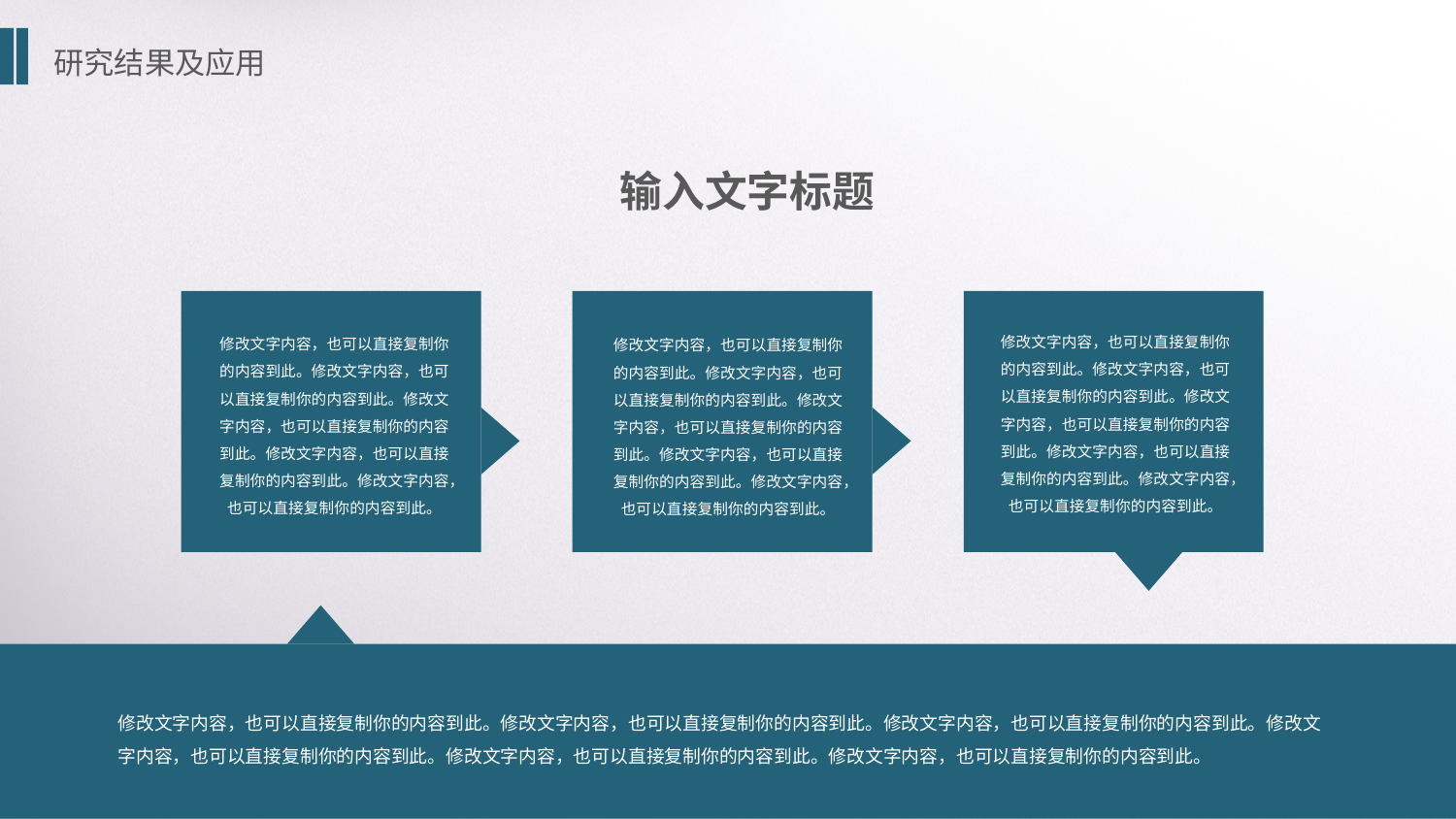

研究结果及应用
输入文字标题

修改文字内容，也可以直接复制你的内容到此。修改文字内容，也可以直接复制你的内容到此。修改文字内容，也可以直接复制你的内容到此。修改文字内容，也可以直接复制你的内容到此。修改文字内容，也可以直接复制你的内容到此。
修改文字内容，也可以直接复制你的内容到此。修改文字内容，也可以直接复制你的内容到此。修改文字内容，也可以直接复制你的内容到此。修改文字内容，也可以直接复制你的内容到此。修改文字内容，也可以直接复制你的内容到此。
修改文字内容，也可以直接复制你的内容到此。修改文字内容，也可以直接复制你的内容到此。修改文字内容，也可以直接复制你的内容到此。修改文字内容，也可以直接复制你的内容到此。修改文字内容，也可以直接复制你的内容到此。

修改文字内容，也可以直接复制你的内容到此。修改文字内容，也可以直接复制你的内容到此。修改文字内容，也可以直接复制你的内容到此。修改文字内容，也可以直接复制你的内容到此。修改文字内容，也可以直接复制你的内容到此。修改文字内容，也可以直接复制你的内容到此。